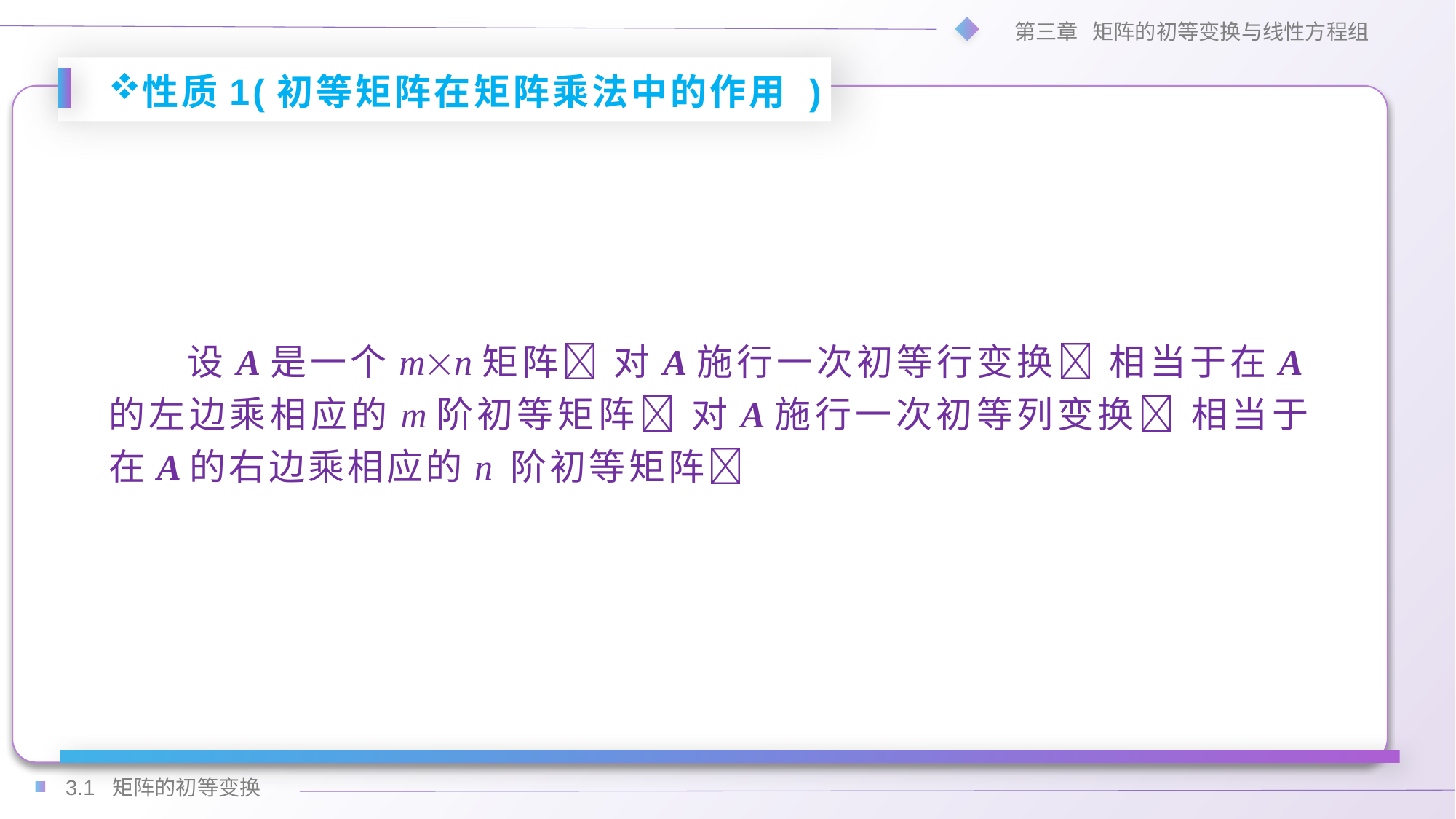

性质1(初等矩阵在矩阵乘法中的作用 )

设A是一个m×n矩阵. 对A施行一次初等行变换, 相当于在A的左边乘相应的m阶初等矩阵; 对A施行一次初等列变换, 相当于在A的右边乘相应的n 阶初等矩阵.